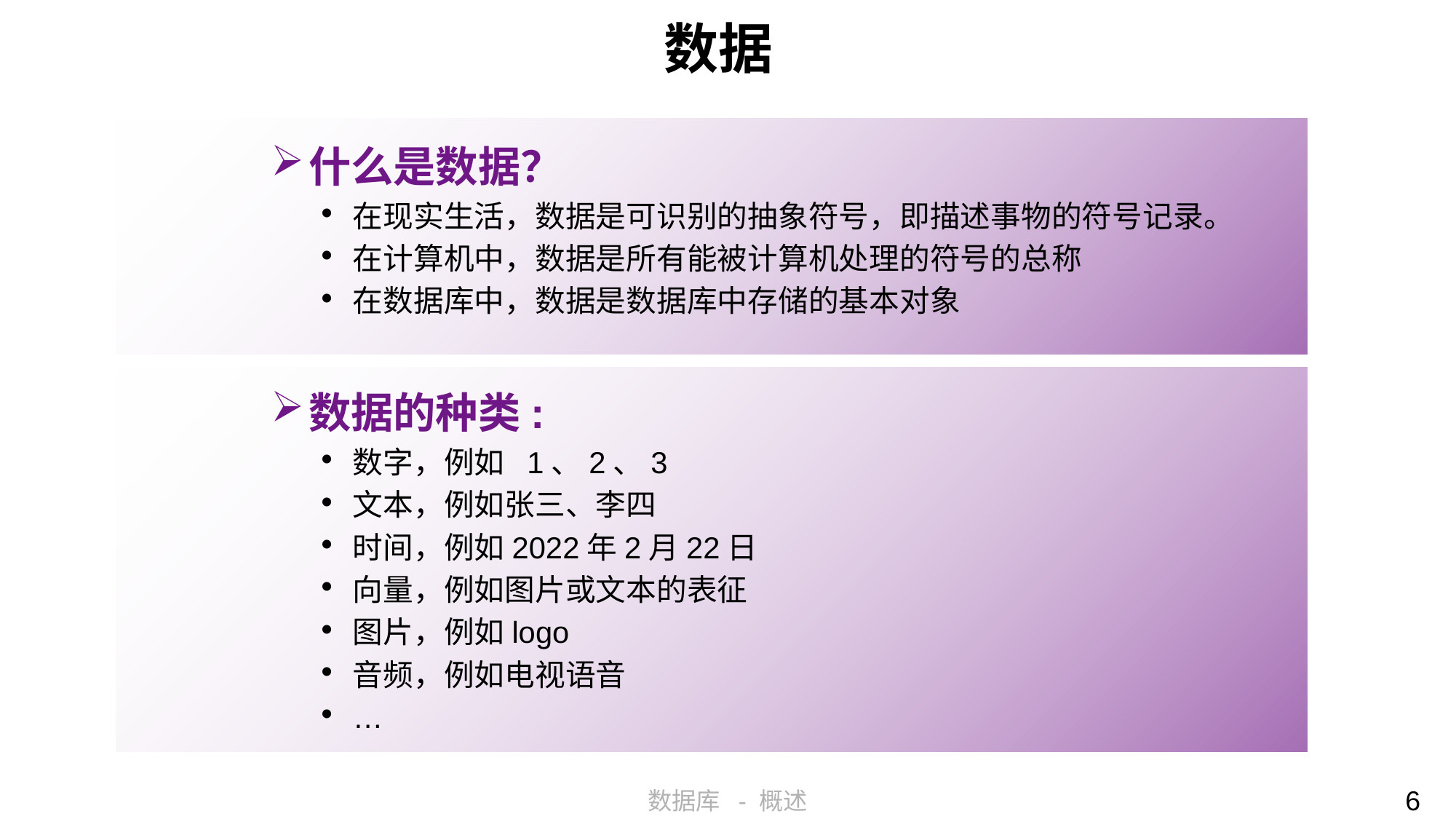

# 数据

什么是数据？
在现实生活，数据是可识别的抽象符号，即描述事物的符号记录。
在计算机中，数据是所有能被计算机处理的符号的总称
在数据库中，数据是数据库中存储的基本对象

数据的种类:
数字，例如 1、2、3
文本，例如张三、李四
时间，例如2022年2月22日
向量，例如图片或文本的表征
图片，例如logo
音频，例如电视语音
…

6
数据库 - 概述